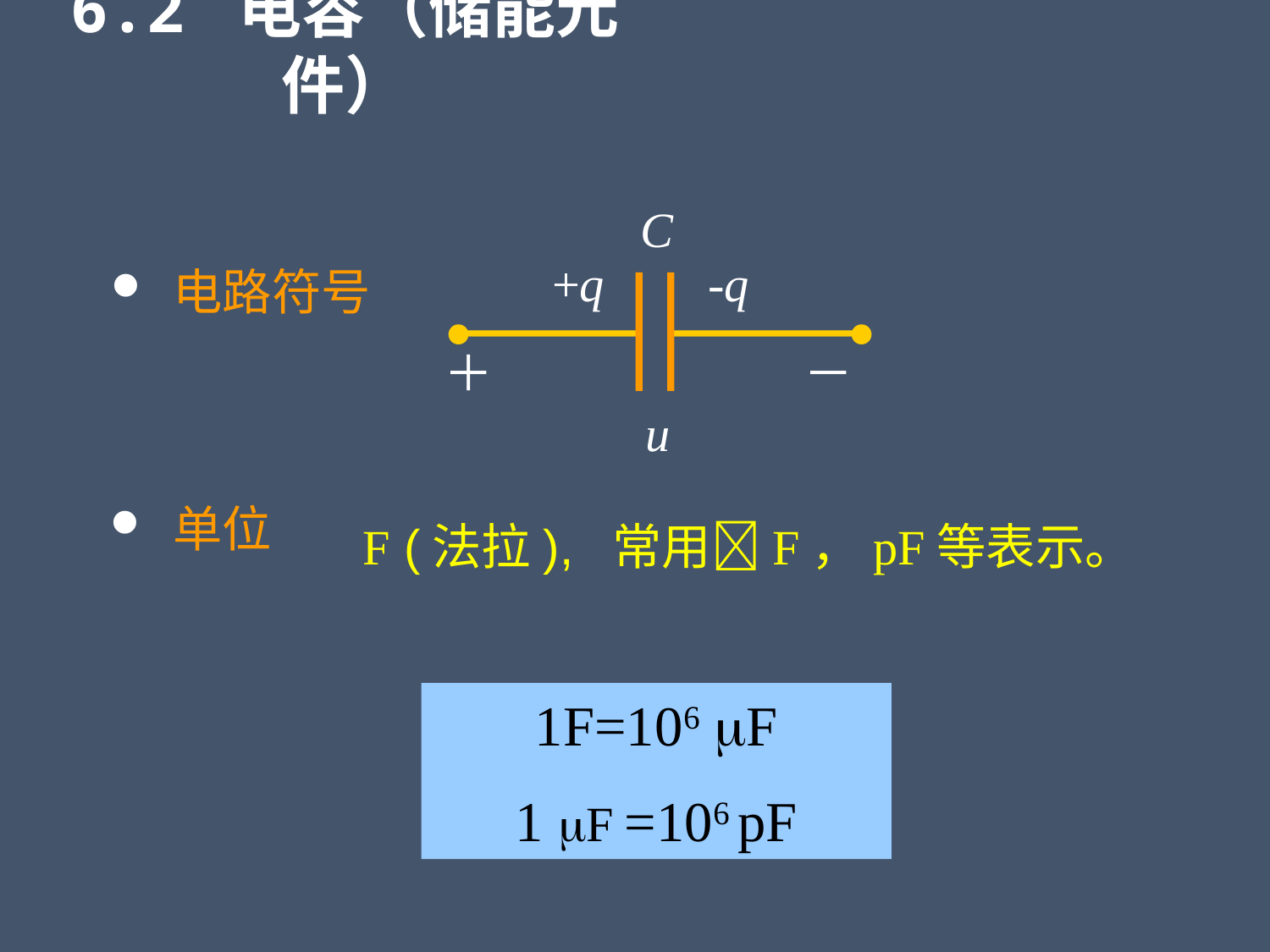

6.2 电容（储能元件）
C

+q
-q
＋
－
u
 电路符号
 单位
F (法拉),  常用μF，pF等表示。
1F=106 μF
1 μF =106 pF